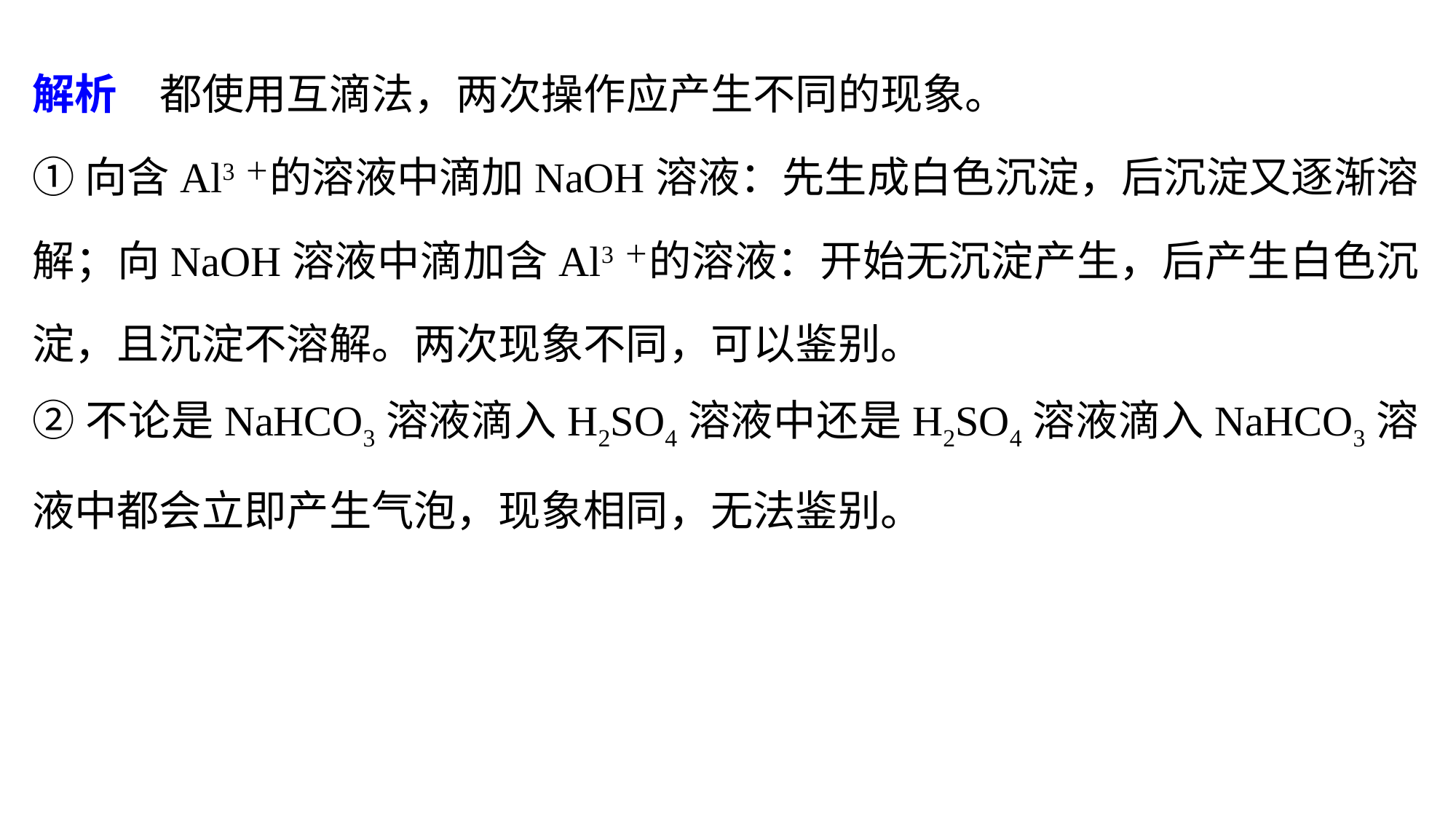

解析　都使用互滴法，两次操作应产生不同的现象。
①向含Al3＋的溶液中滴加NaOH溶液：先生成白色沉淀，后沉淀又逐渐溶解；向NaOH溶液中滴加含Al3＋的溶液：开始无沉淀产生，后产生白色沉淀，且沉淀不溶解。两次现象不同，可以鉴别。
②不论是NaHCO3溶液滴入H2SO4溶液中还是H2SO4溶液滴入NaHCO3溶液中都会立即产生气泡，现象相同，无法鉴别。